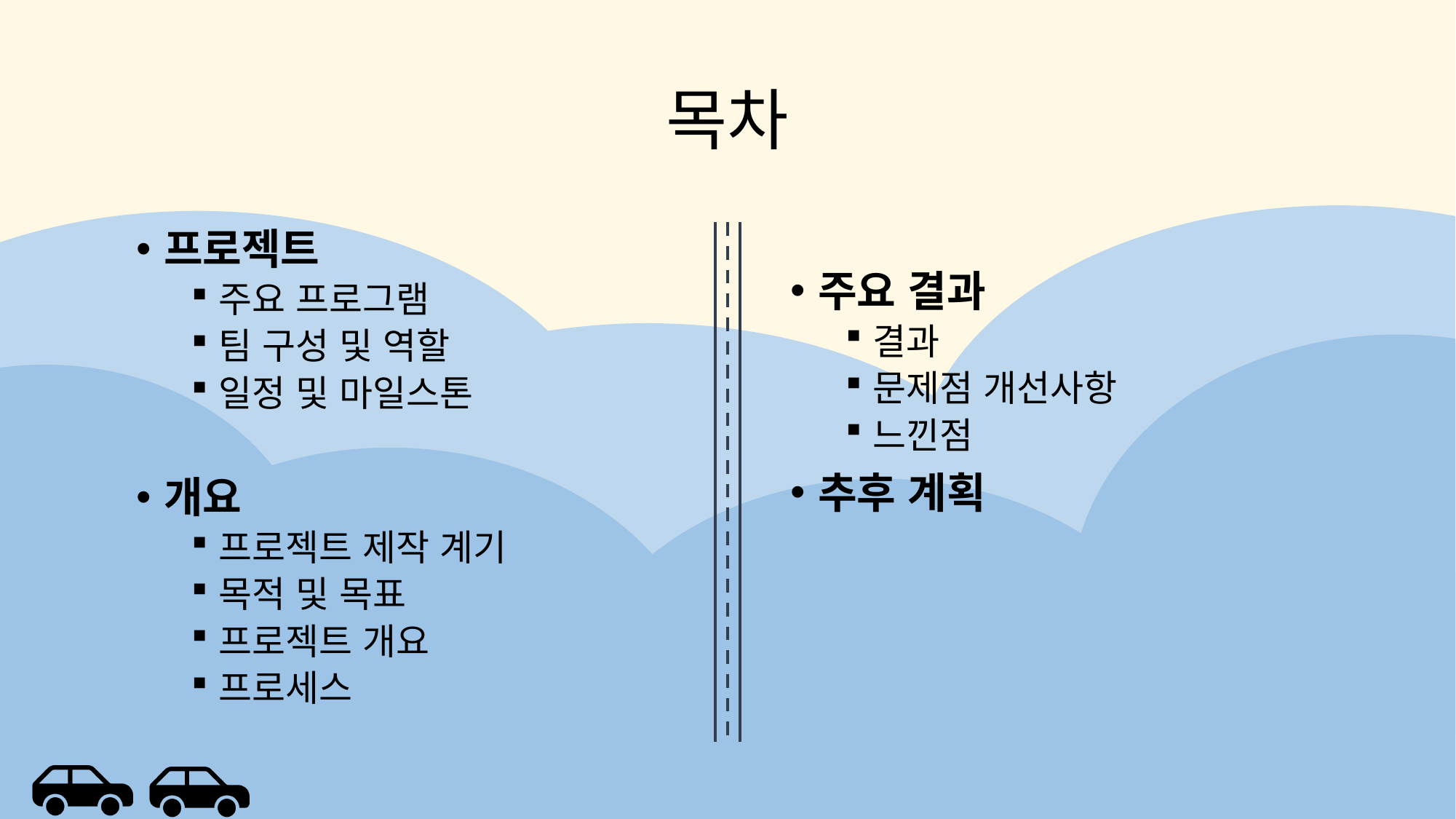

# 목차
프로젝트
주요 프로그램
팀 구성 및 역할
일정 및 마일스톤

개요
프로젝트 제작 계기
목적 및 목표
프로젝트 개요
프로세스
주요 결과
결과
문제점 개선사항
느낀점
추후 계획